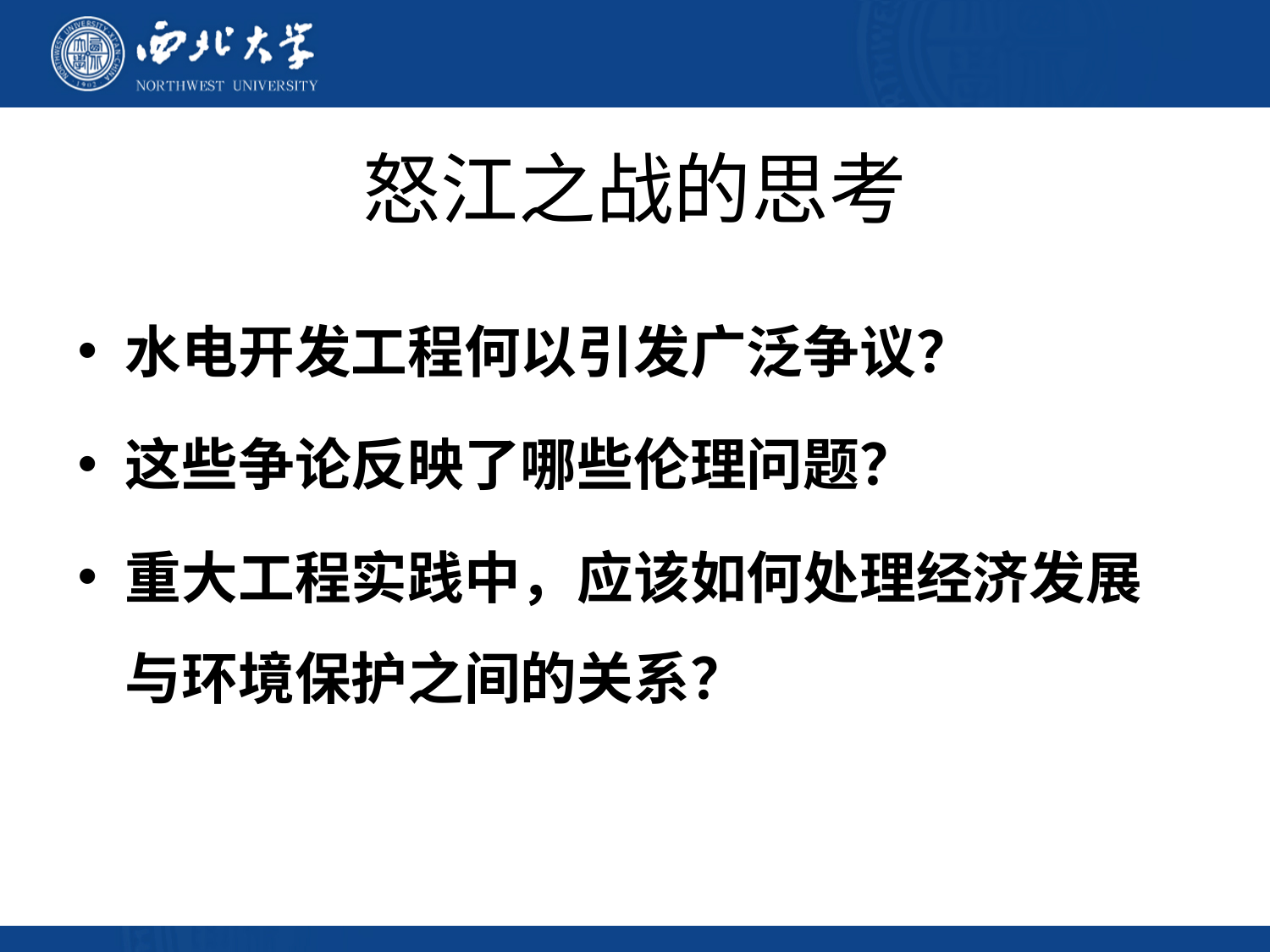

# 怒江之战的思考
水电开发工程何以引发广泛争议？
这些争论反映了哪些伦理问题？
重大工程实践中，应该如何处理经济发展与环境保护之间的关系？